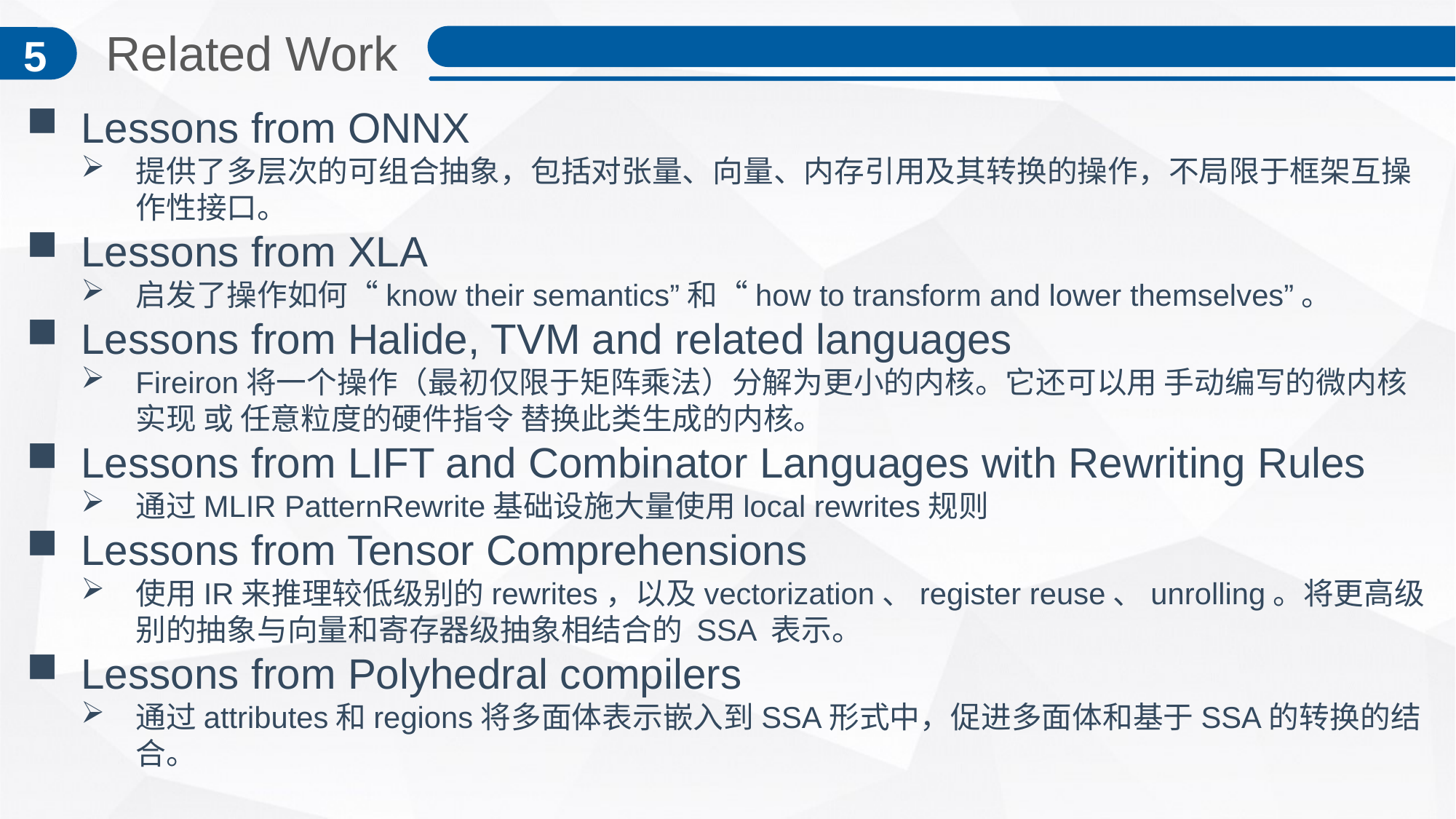

Related Work
5

Lessons from ONNX
提供了多层次的可组合抽象，包括对张量、向量、内存引用及其转换的操作，不局限于框架互操作性接口。
Lessons from XLA
启发了操作如何“know their semantics”和“how to transform and lower themselves”。
Lessons from Halide, TVM and related languages
Fireiron将一个操作（最初仅限于矩阵乘法）分解为更小的内核。它还可以用 手动编写的微内核实现 或 任意粒度的硬件指令 替换此类生成的内核。
Lessons from LIFT and Combinator Languages with Rewriting Rules
通过MLIR PatternRewrite基础设施大量使用local rewrites规则
Lessons from Tensor Comprehensions
使用IR来推理较低级别的rewrites，以及vectorization、register reuse、unrolling。将更高级别的抽象与向量和寄存器级抽象相结合的 SSA 表示。
Lessons from Polyhedral compilers
通过attributes和regions将多面体表示嵌入到SSA形式中，促进多面体和基于SSA的转换的结合。